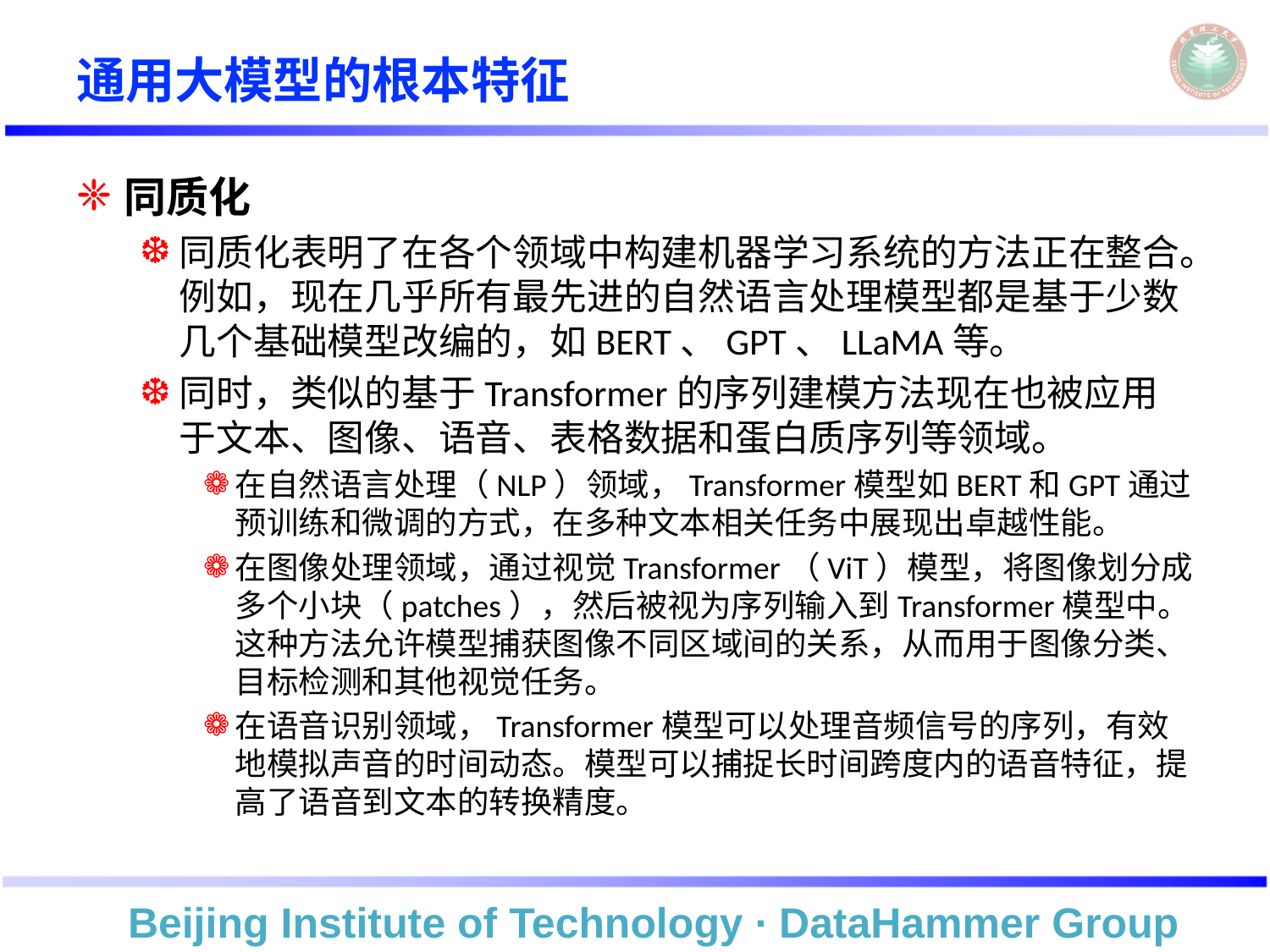

# 通用大模型的根本特征
同质化
同质化表明了在各个领域中构建机器学习系统的方法正在整合。例如，现在几乎所有最先进的自然语言处理模型都是基于少数几个基础模型改编的，如BERT、GPT、LLaMA等。
同时，类似的基于Transformer的序列建模方法现在也被应用于文本、图像、语音、表格数据和蛋白质序列等领域。
在自然语言处理（NLP）领域，Transformer模型如BERT和GPT通过预训练和微调的方式，在多种文本相关任务中展现出卓越性能。
在图像处理领域，通过视觉Transformer（ViT）模型，将图像划分成多个小块（patches），然后被视为序列输入到Transformer模型中。这种方法允许模型捕获图像不同区域间的关系，从而用于图像分类、目标检测和其他视觉任务。
在语音识别领域，Transformer模型可以处理音频信号的序列，有效地模拟声音的时间动态。模型可以捕捉长时间跨度内的语音特征，提高了语音到文本的转换精度。